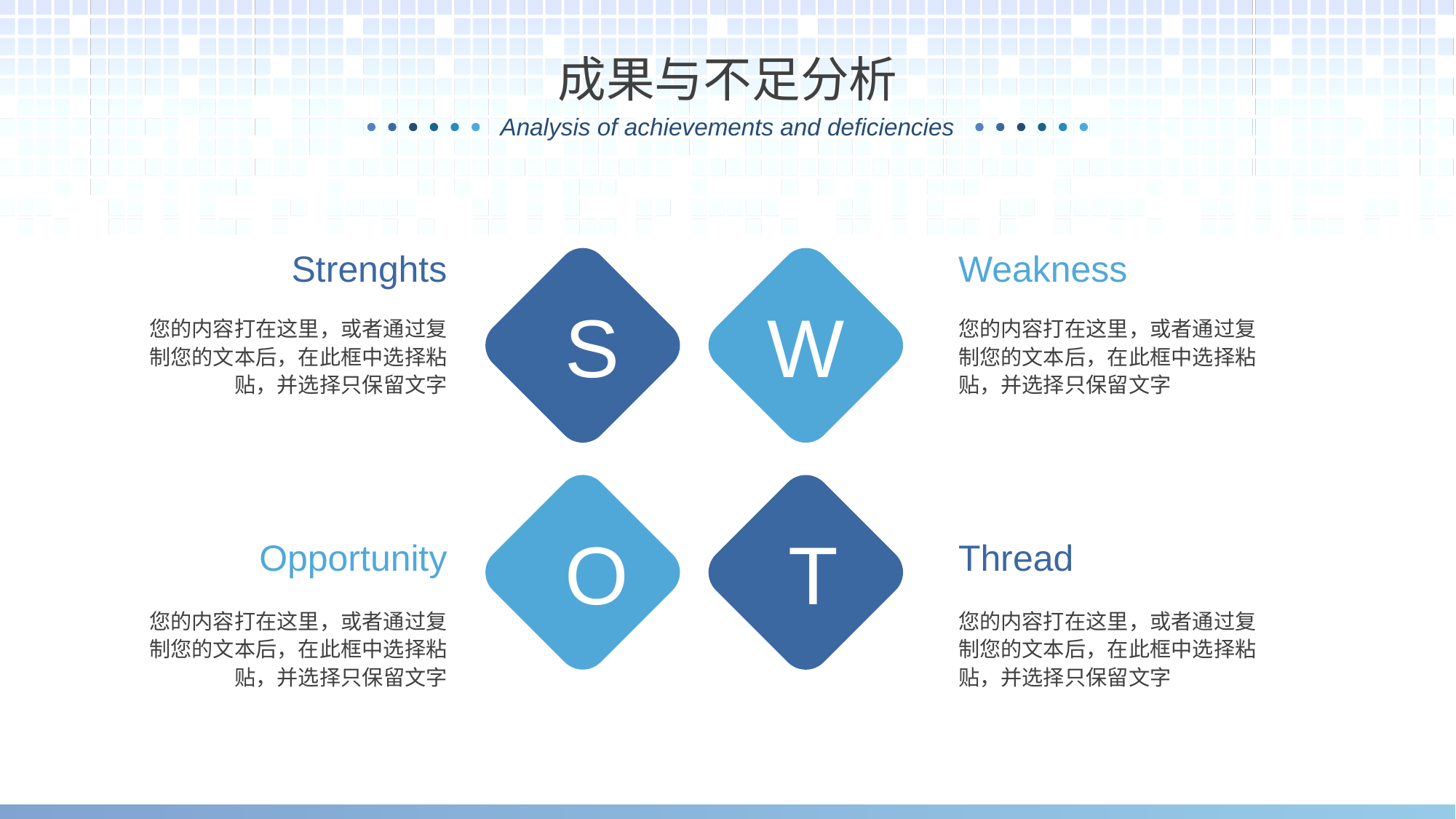

成果与不足分析
Strenghts
Weakness

S
W
您的内容打在这里，或者通过复制您的文本后，在此框中选择粘贴，并选择只保留文字
您的内容打在这里，或者通过复制您的文本后，在此框中选择粘贴，并选择只保留文字

O
T
Opportunity
Thread
您的内容打在这里，或者通过复制您的文本后，在此框中选择粘贴，并选择只保留文字
您的内容打在这里，或者通过复制您的文本后，在此框中选择粘贴，并选择只保留文字